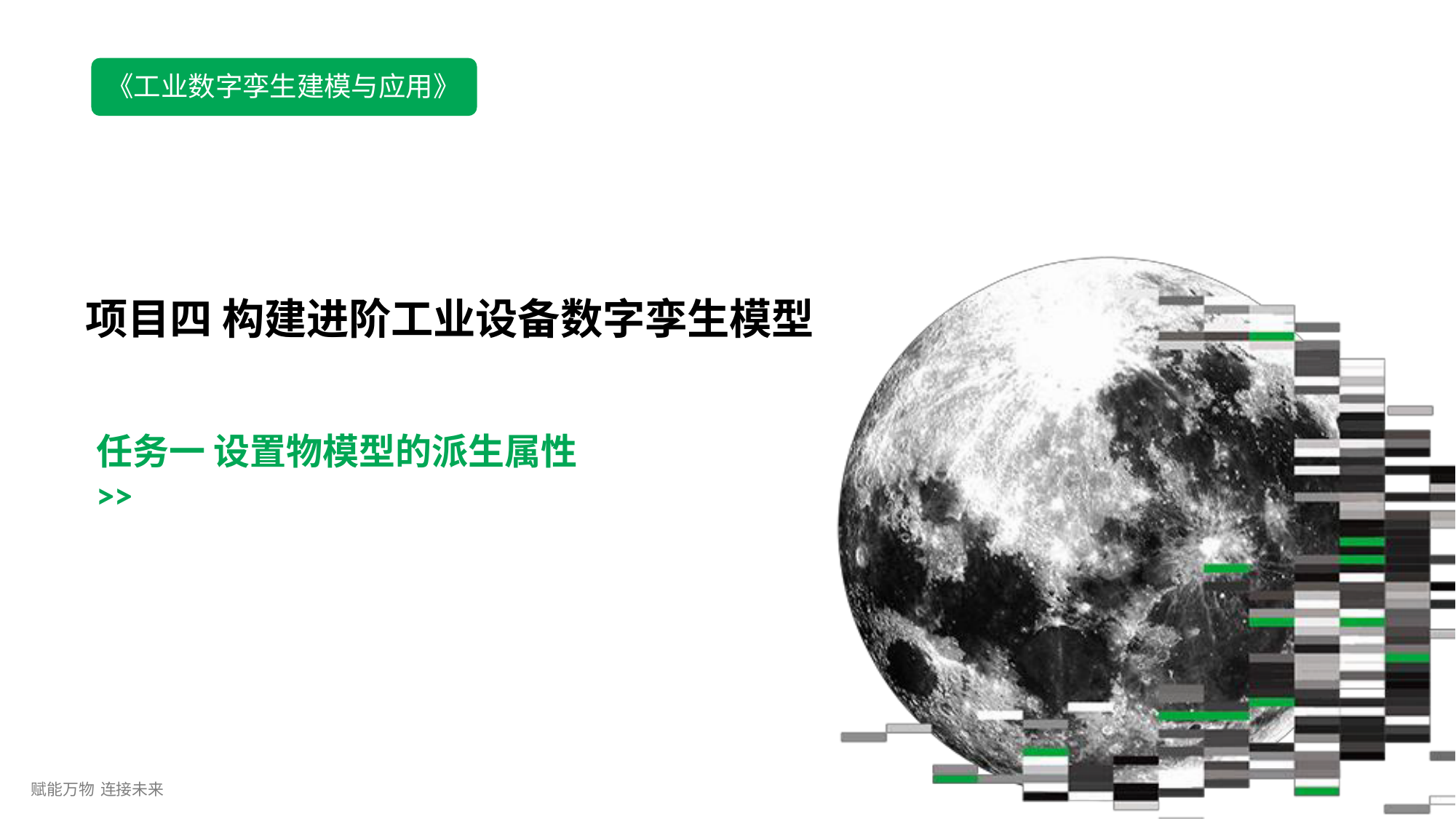

《工业数字孪生建模与应用》

项目四构建进阶工业设备数字孪生模型
任务一设置物模型的派生属性 >>
赋能万物 连接未来